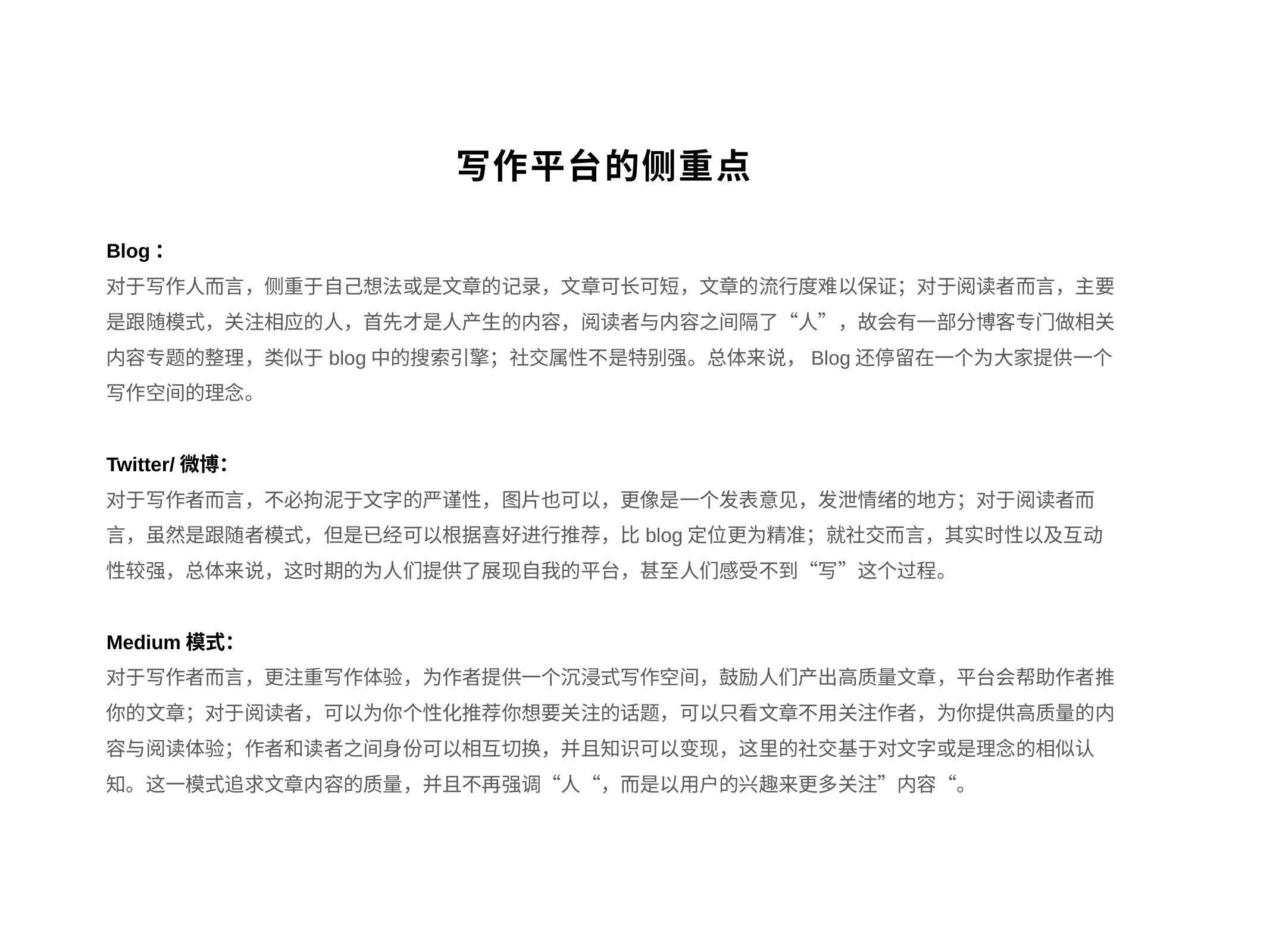

# 写作平台的侧重点
Blog：
对于写作人而言，侧重于自己想法或是文章的记录，文章可长可短，文章的流行度难以保证；对于阅读者而言，主要是跟随模式，关注相应的人，首先才是人产生的内容，阅读者与内容之间隔了“人”，故会有一部分博客专门做相关内容专题的整理，类似于blog中的搜索引擎；社交属性不是特别强。总体来说，Blog还停留在一个为大家提供一个写作空间的理念。

Twitter/微博：
对于写作者而言，不必拘泥于文字的严谨性，图片也可以，更像是一个发表意见，发泄情绪的地方；对于阅读者而言，虽然是跟随者模式，但是已经可以根据喜好进行推荐，比blog定位更为精准；就社交而言，其实时性以及互动性较强，总体来说，这时期的为人们提供了展现自我的平台，甚至人们感受不到“写”这个过程。

Medium模式：
对于写作者而言，更注重写作体验，为作者提供一个沉浸式写作空间，鼓励人们产出高质量文章，平台会帮助作者推你的文章；对于阅读者，可以为你个性化推荐你想要关注的话题，可以只看文章不用关注作者，为你提供高质量的内容与阅读体验；作者和读者之间身份可以相互切换，并且知识可以变现，这里的社交基于对文字或是理念的相似认知。这一模式追求文章内容的质量，并且不再强调“人“，而是以用户的兴趣来更多关注”内容“。